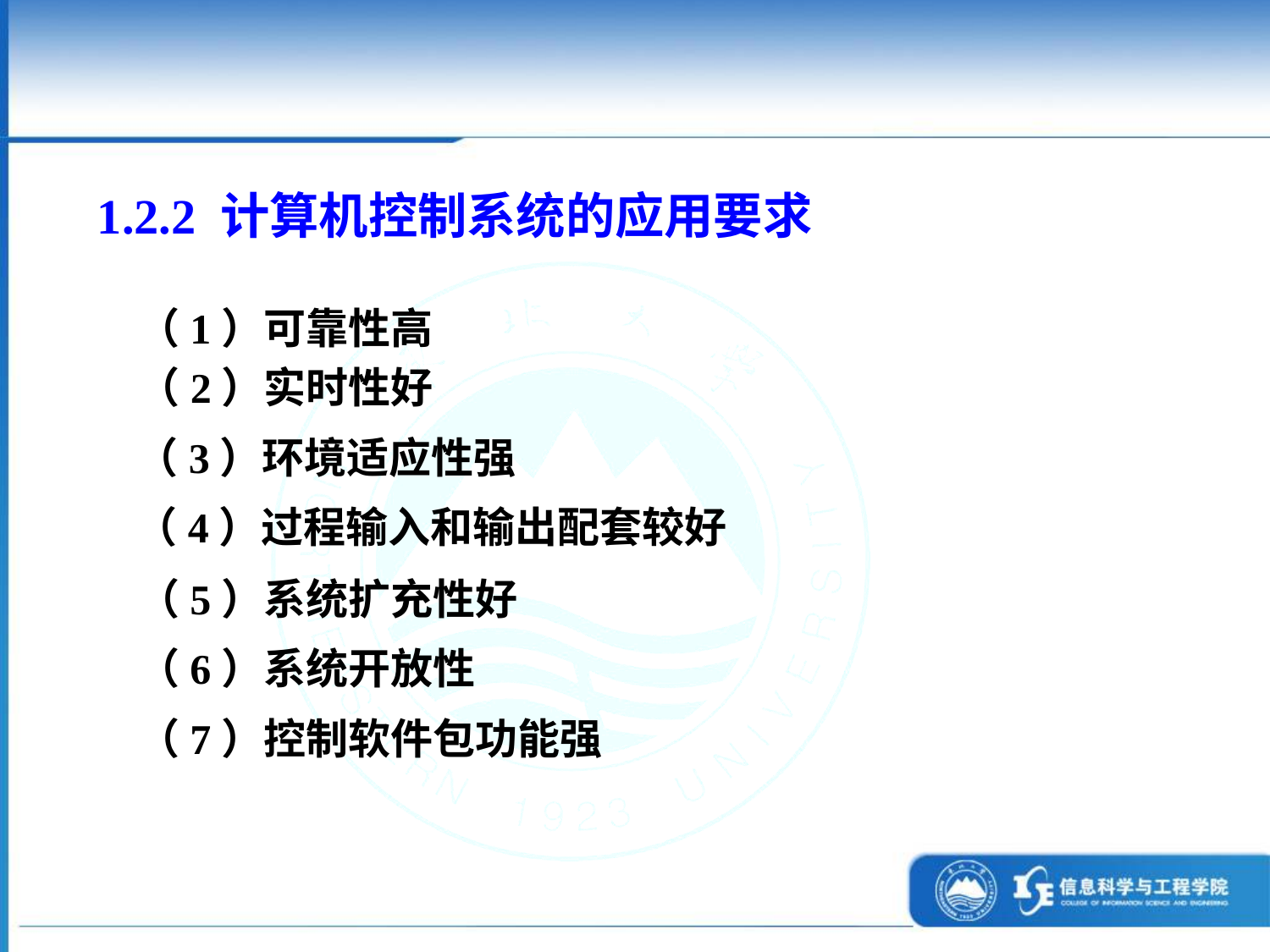

1.2.2 计算机控制系统的应用要求
（1）可靠性高
（2）实时性好
（3）环境适应性强
（4）过程输入和输出配套较好
（5）系统扩充性好
（6）系统开放性
（7）控制软件包功能强